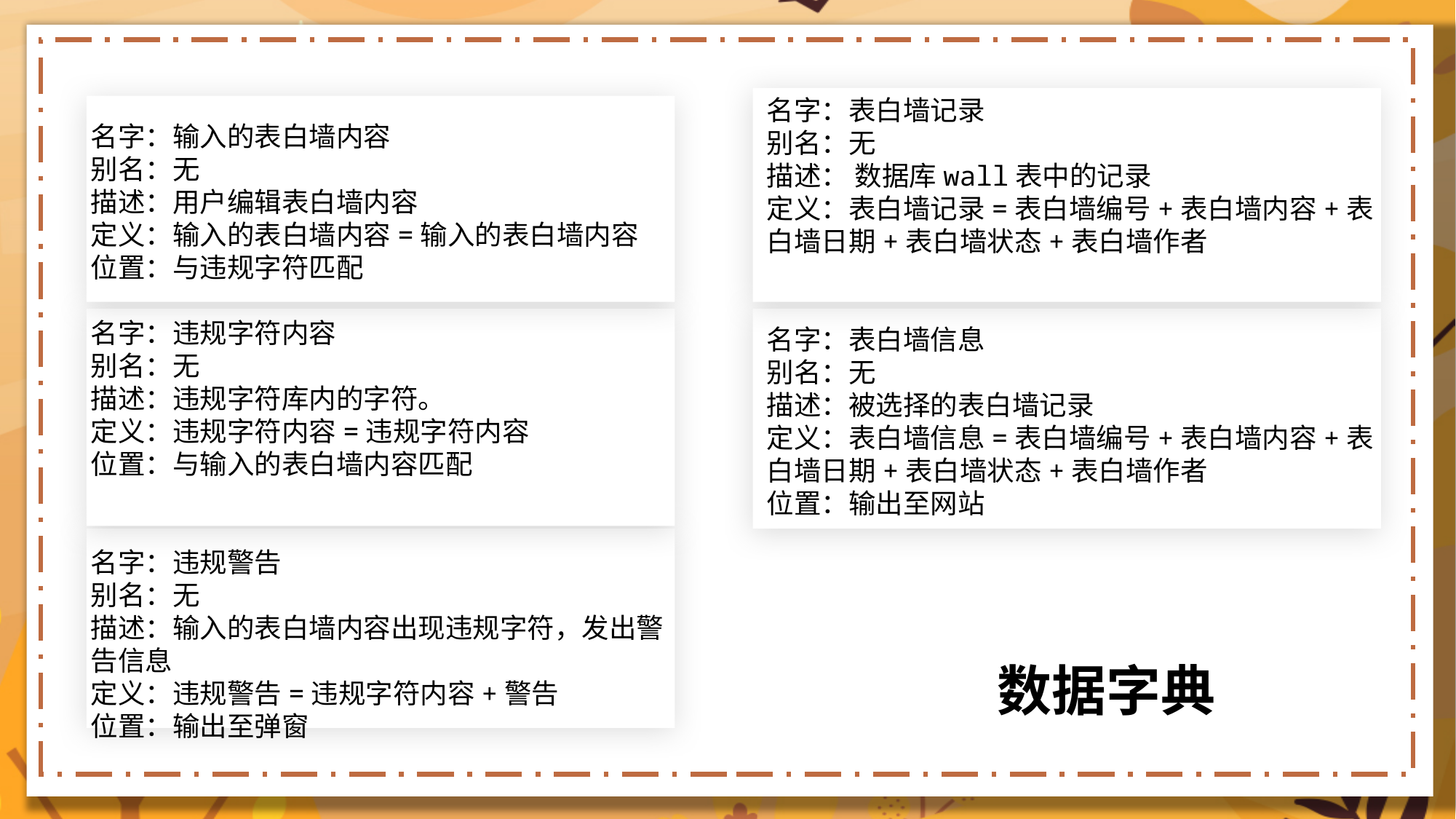

名字：表白墙记录
别名：无
描述： 数据库wall表中的记录
定义：表白墙记录=表白墙编号+表白墙内容+表白墙日期+表白墙状态+表白墙作者

名字：表白墙信息
别名：无
描述：被选择的表白墙记录
定义：表白墙信息=表白墙编号+表白墙内容+表白墙日期+表白墙状态+表白墙作者
位置：输出至网站

名字：输入的表白墙内容
别名：无
描述：用户编辑表白墙内容
定义：输入的表白墙内容=输入的表白墙内容
位置：与违规字符匹配

名字：违规字符内容
别名：无
描述：违规字符库内的字符。
定义：违规字符内容=违规字符内容
位置：与输入的表白墙内容匹配

名字：违规警告
别名：无
描述：输入的表白墙内容出现违规字符，发出警告信息
定义：违规警告=违规字符内容+警告
位置：输出至弹窗

数据字典